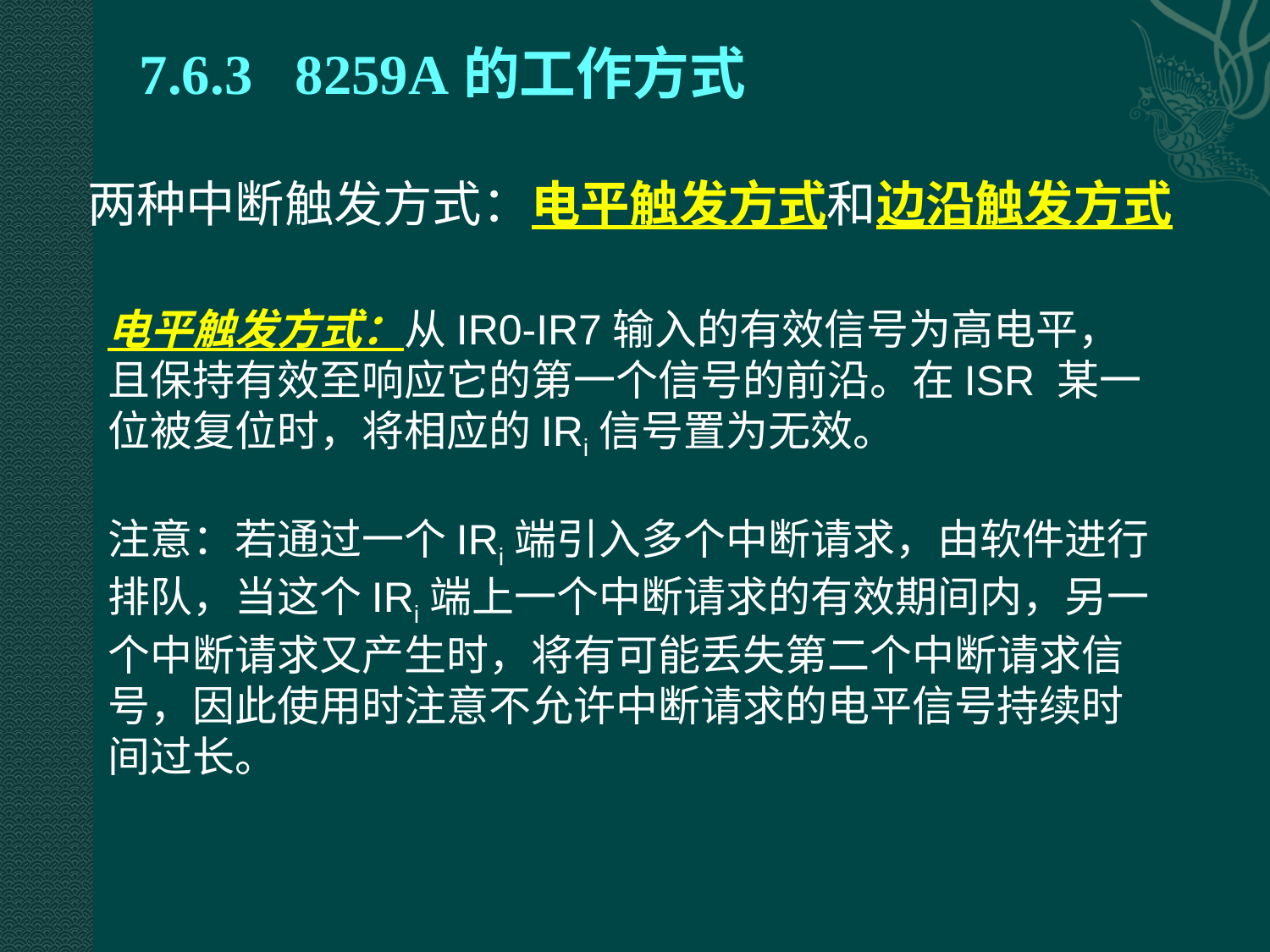

7.6.3   8259A的工作方式
两种中断触发方式：电平触发方式和边沿触发方式
电平触发方式：从IR0-IR7输入的有效信号为高电平，且保持有效至响应它的第一个信号的前沿。在ISR 某一位被复位时，将相应的IRi信号置为无效。

注意：若通过一个IRi端引入多个中断请求，由软件进行排队，当这个IRi端上一个中断请求的有效期间内，另一个中断请求又产生时，将有可能丢失第二个中断请求信号，因此使用时注意不允许中断请求的电平信号持续时间过长。